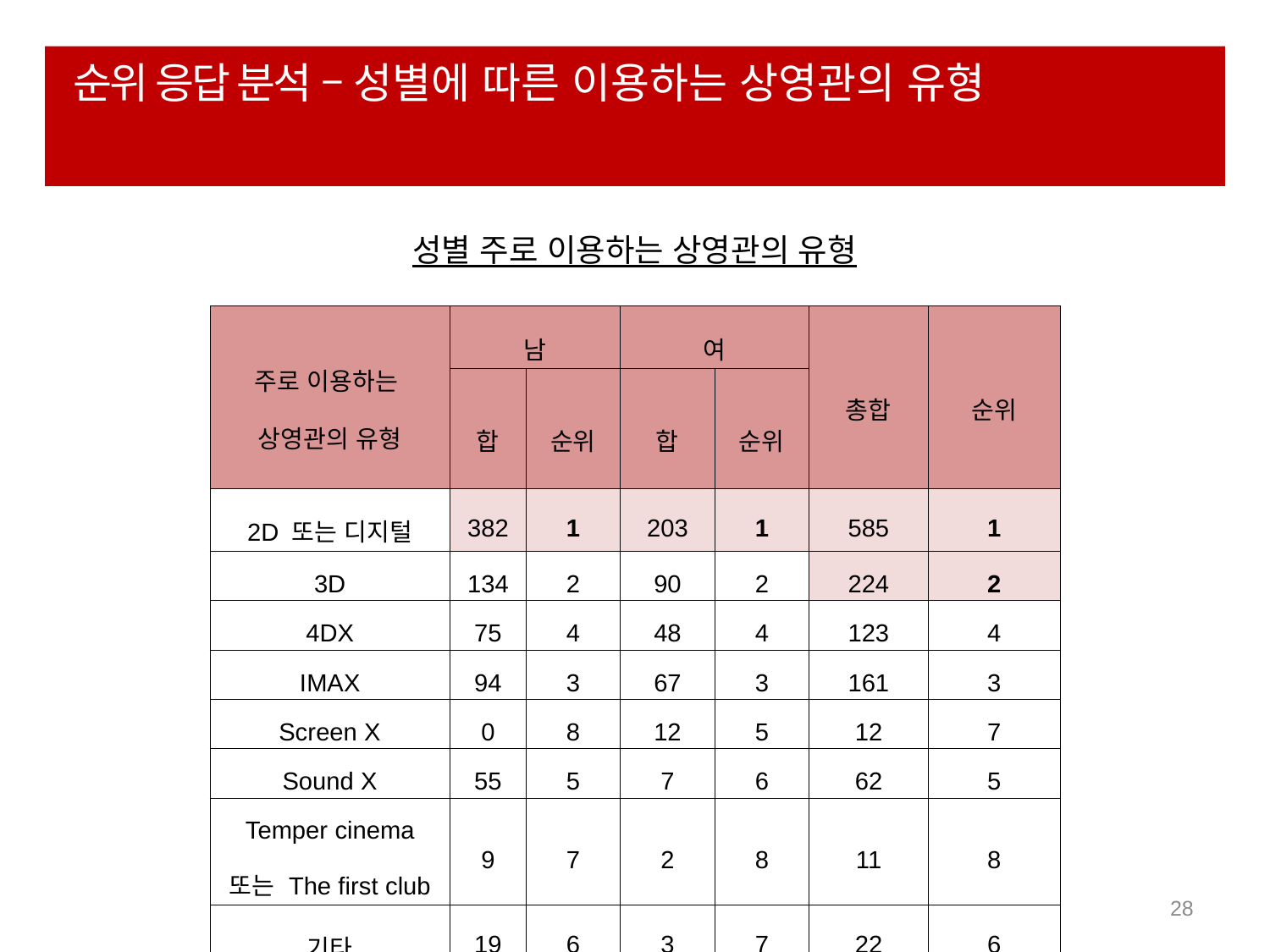

# 순위 응답 분석 – 성별에 따른 이용하는 상영관의 유형
성별 주로 이용하는 상영관의 유형
| 주로 이용하는 상영관의 유형 | 남 |  | 여 |  | 총합 | 순위 |
| --- | --- | --- | --- | --- | --- | --- |
|  | 합 | 순위 | 합 | 순위 |  |  |
| 2D 또는 디지털 | 382 | 1 | 203 | 1 | 585 | 1 |
| 3D | 134 | 2 | 90 | 2 | 224 | 2 |
| 4DX | 75 | 4 | 48 | 4 | 123 | 4 |
| IMAX | 94 | 3 | 67 | 3 | 161 | 3 |
| Screen X | 0 | 8 | 12 | 5 | 12 | 7 |
| Sound X | 55 | 5 | 7 | 6 | 62 | 5 |
| Temper cinema 또는 The first club | 9 | 7 | 2 | 8 | 11 | 8 |
| 기타 | 19 | 6 | 3 | 7 | 22 | 6 |
28
알 수 없는 작성자 님의 이 사진에는 CC BY-SA 라이선스가 적용됩니다.